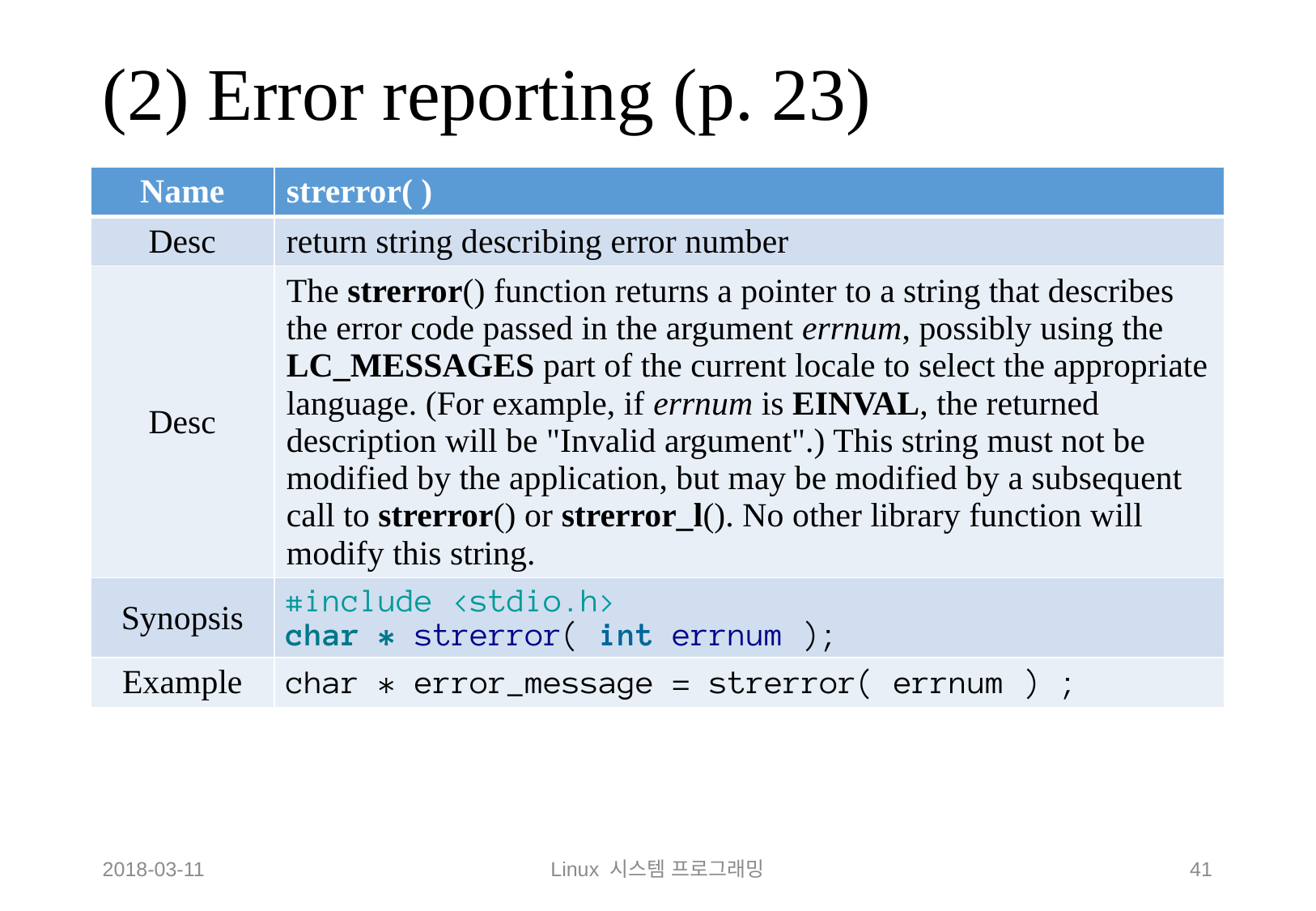

# (2) Error reporting (p. 23)
| Name | strerror( ) |
| --- | --- |
| Desc | return string describing error number |
| Desc | The strerror() function returns a pointer to a string that describes the error code passed in the argument errnum, possibly using the LC\_MESSAGES part of the current locale to select the appropriate language. (For example, if errnum is EINVAL, the returned description will be "Invalid argument".) This string must not be modified by the application, but may be modified by a subsequent call to strerror() or strerror\_l(). No other library function will modify this string. |
| Synopsis | #include <stdio.h> char \* strerror( int errnum ); |
| Example | char \* error\_message = strerror( errnum ) ; |
2018-03-11
Linux 시스템 프로그래밍
41